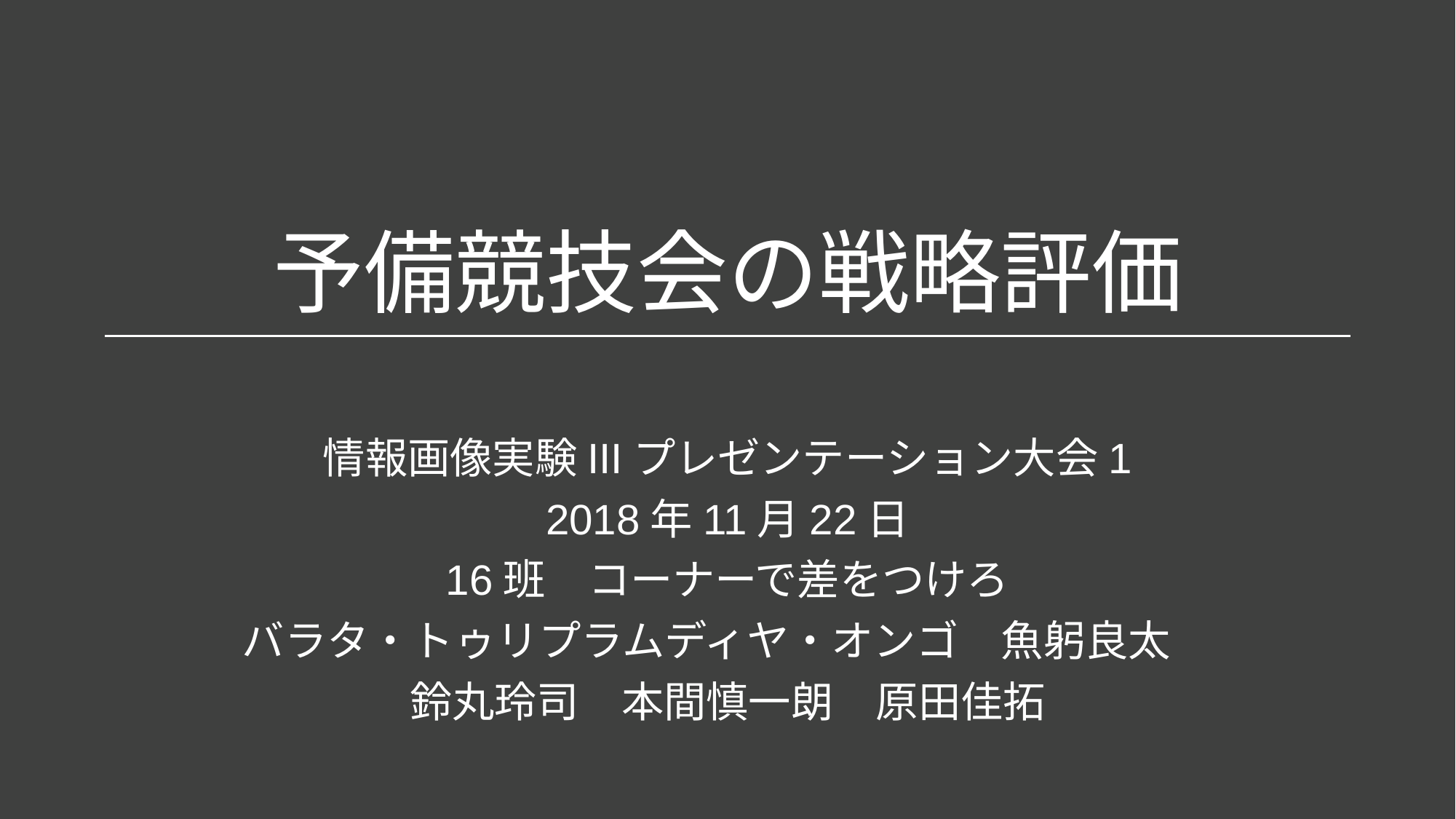

# 予備競技会の戦略評価
情報画像実験IIIプレゼンテーション大会1
2018年11月22日
16班　コーナーで差をつけろ
バラタ・トゥリプラムディヤ・オンゴ　魚躬良太
鈴丸玲司　本間慎一朗　原田佳拓